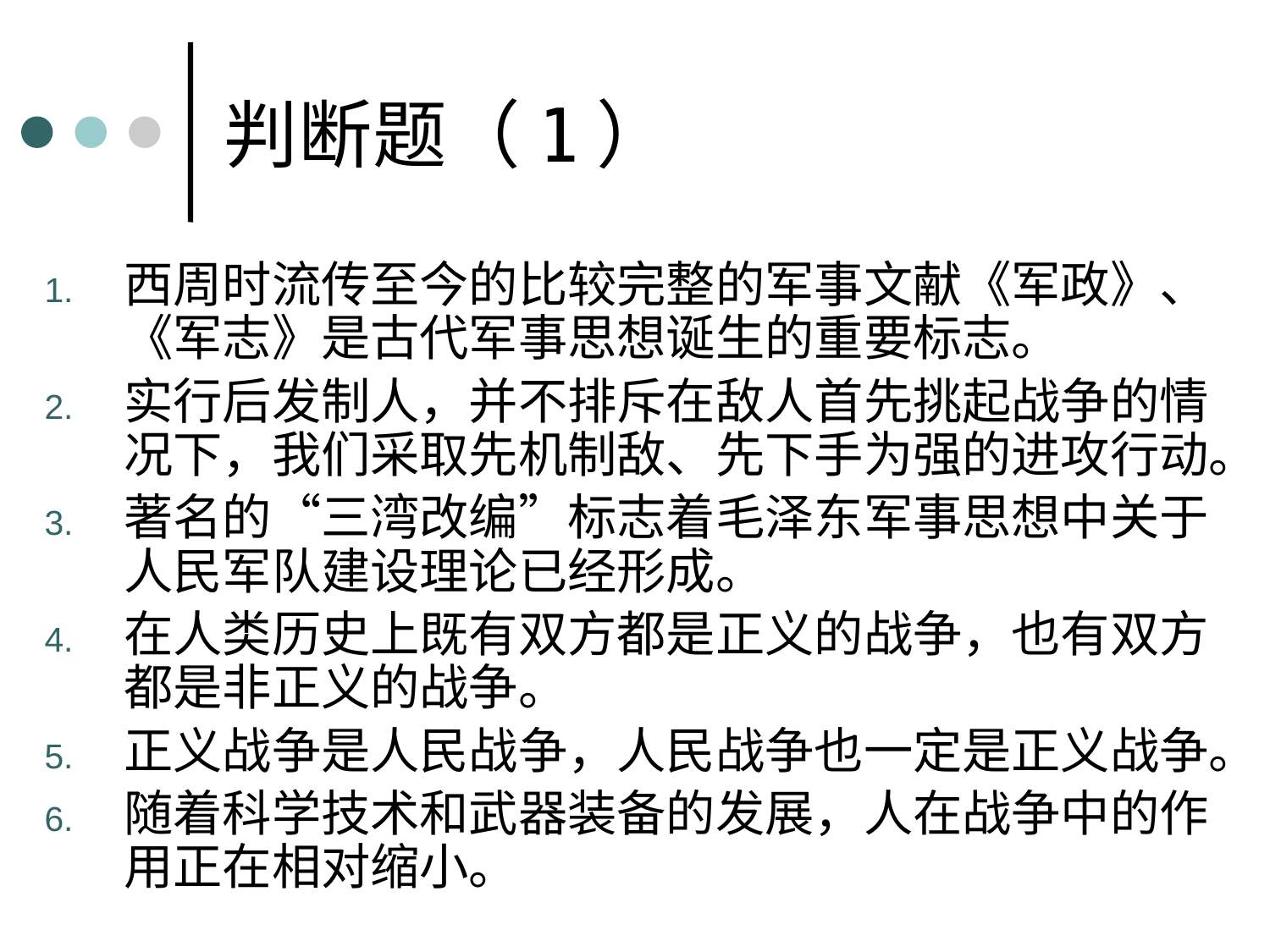

# 判断题（1）
西周时流传至今的比较完整的军事文献《军政》、《军志》是古代军事思想诞生的重要标志。
实行后发制人，并不排斥在敌人首先挑起战争的情况下，我们采取先机制敌、先下手为强的进攻行动。
著名的“三湾改编”标志着毛泽东军事思想中关于人民军队建设理论已经形成。
在人类历史上既有双方都是正义的战争，也有双方都是非正义的战争。
正义战争是人民战争，人民战争也一定是正义战争。
随着科学技术和武器装备的发展，人在战争中的作用正在相对缩小。